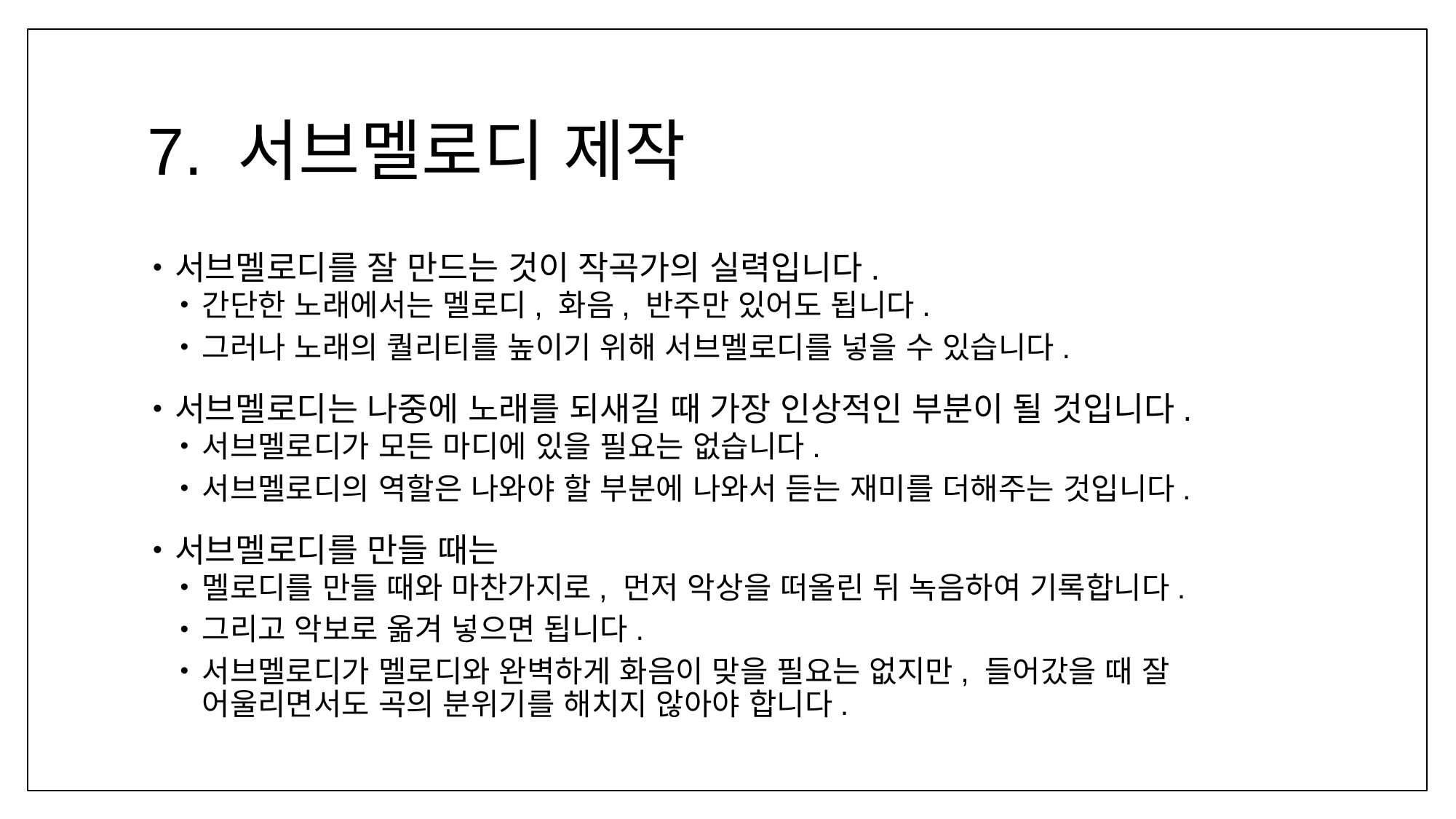

# 7. 서브멜로디 제작
서브멜로디를 잘 만드는 것이 작곡가의 실력입니다.
간단한 노래에서는 멜로디, 화음, 반주만 있어도 됩니다.
그러나 노래의 퀄리티를 높이기 위해 서브멜로디를 넣을 수 있습니다.
서브멜로디는 나중에 노래를 되새길 때 가장 인상적인 부분이 될 것입니다.
서브멜로디가 모든 마디에 있을 필요는 없습니다.
서브멜로디의 역할은 나와야 할 부분에 나와서 듣는 재미를 더해주는 것입니다.
서브멜로디를 만들 때는
멜로디를 만들 때와 마찬가지로, 먼저 악상을 떠올린 뒤 녹음하여 기록합니다.
그리고 악보로 옮겨 넣으면 됩니다.
서브멜로디가 멜로디와 완벽하게 화음이 맞을 필요는 없지만, 들어갔을 때 잘 어울리면서도 곡의 분위기를 해치지 않아야 합니다.